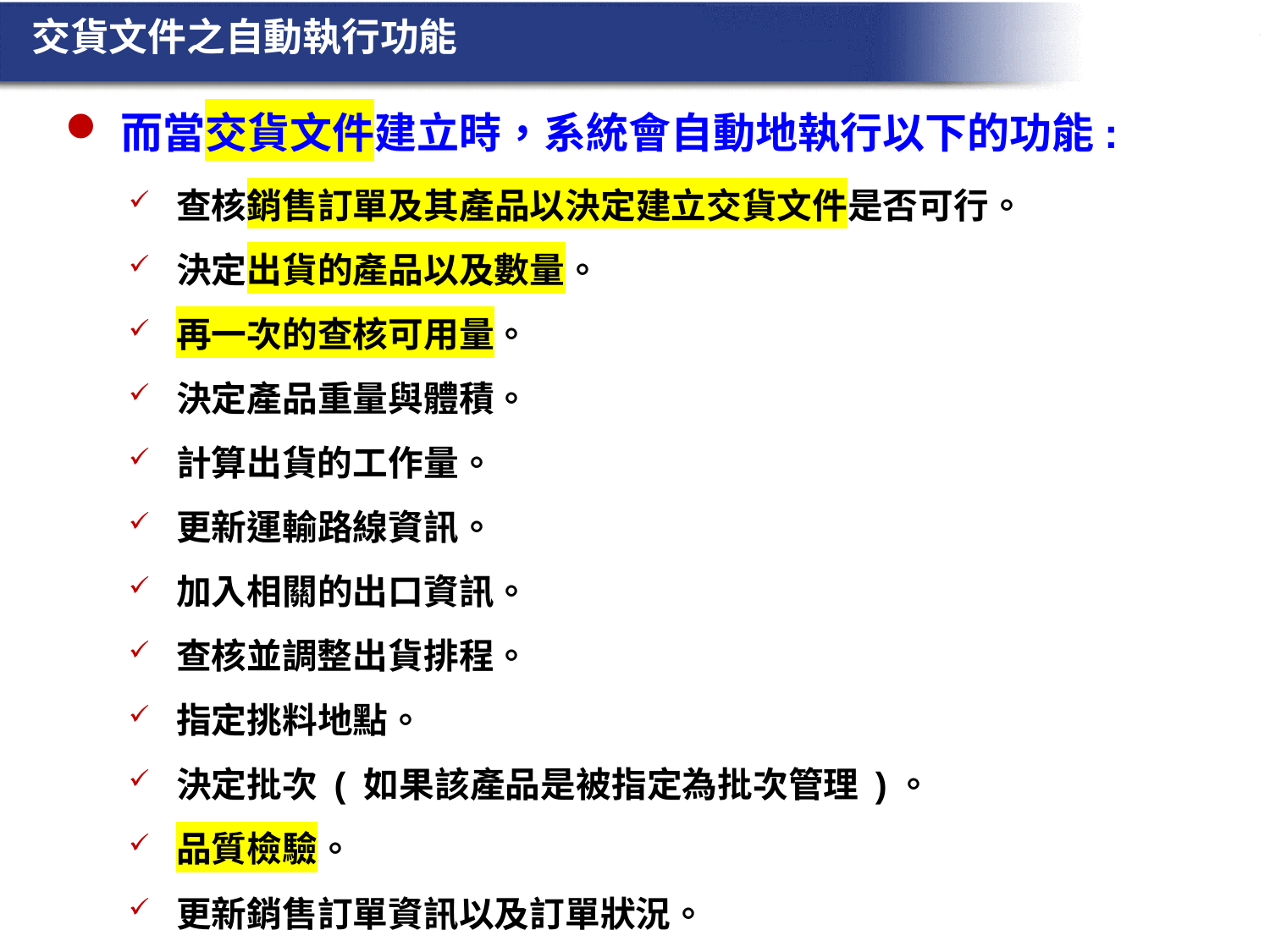

交貨文件之自動執行功能
而當交貨文件建立時，系統會自動地執行以下的功能:
查核銷售訂單及其產品以決定建立交貨文件是否可行。
決定出貨的產品以及數量。
再一次的查核可用量。
決定產品重量與體積。
計算出貨的工作量。
更新運輸路線資訊。
加入相關的出口資訊。
查核並調整出貨排程。
指定挑料地點。
決定批次 ( 如果該產品是被指定為批次管理 )。
品質檢驗。
更新銷售訂單資訊以及訂單狀況。